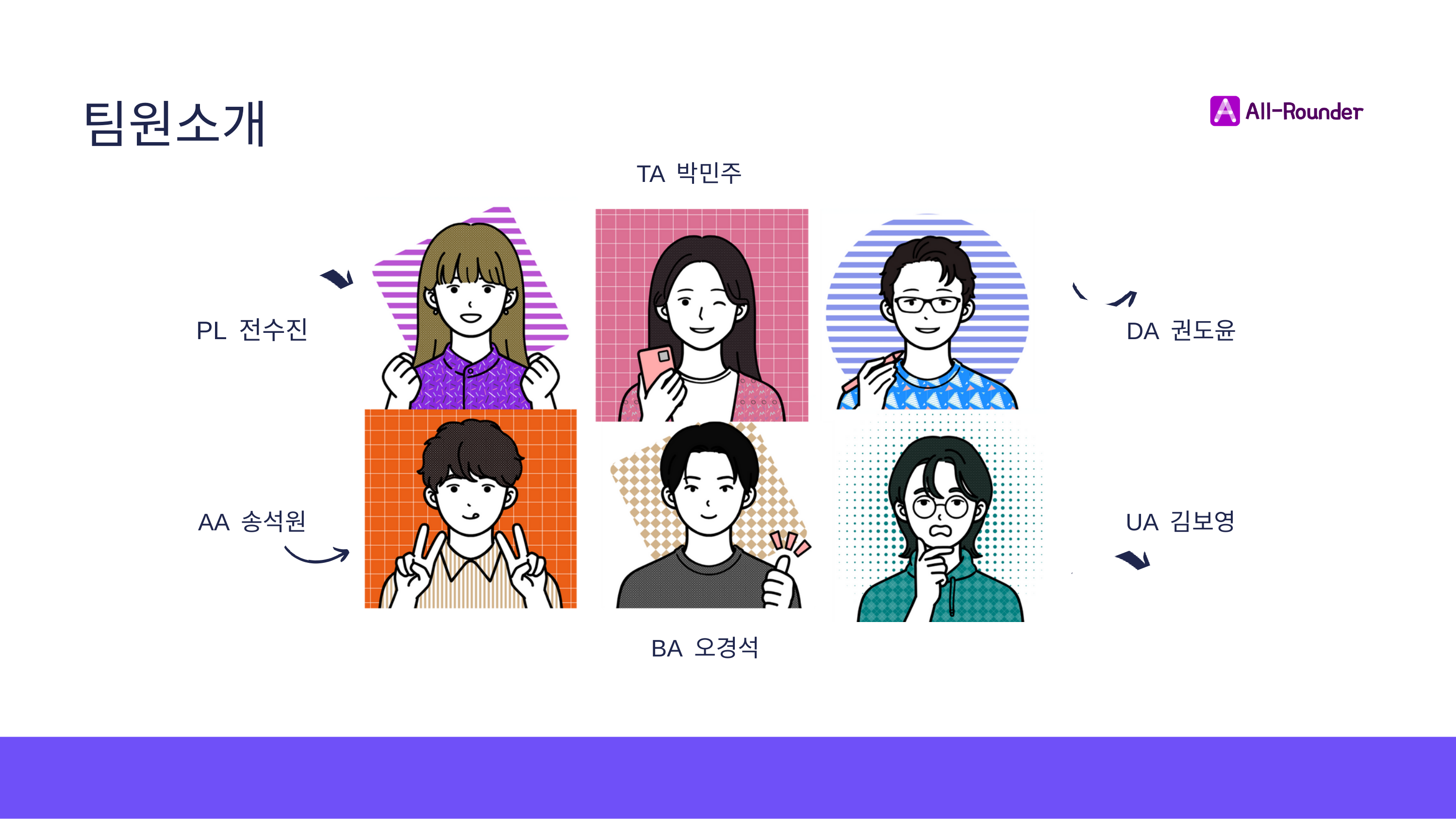

팀원소개
TA 박민주

PL 전수진
DA 권도윤
AA 송석원
UA 김보영

BA 오경석